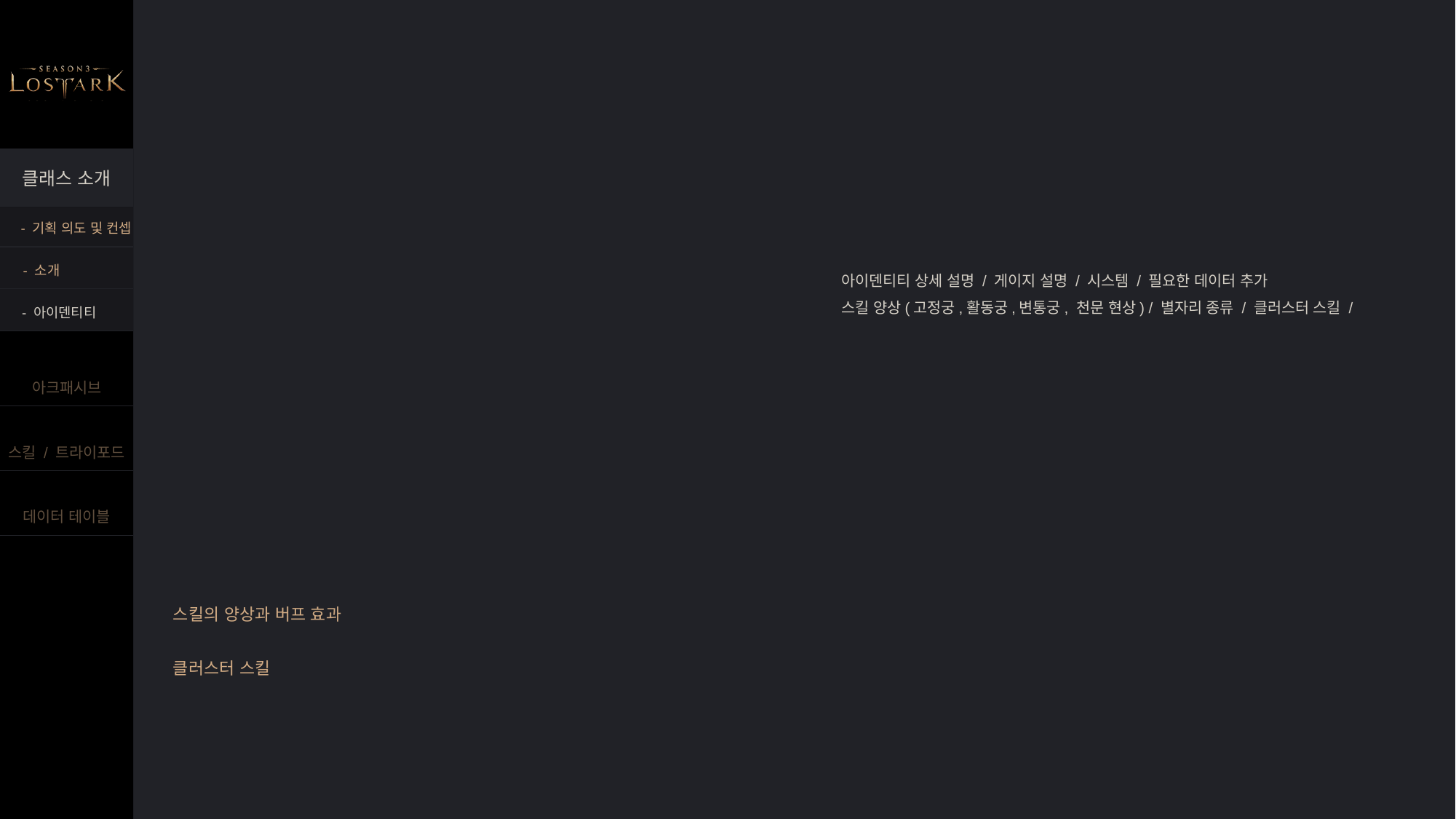

- 기획 의도 및 컨셉
- 소개
아이덴티티 상세 설명 / 게이지 설명 / 시스템 / 필요한 데이터 추가
스킬 양상(고정궁,활동궁,변통궁, 천문 현상) / 별자리 종류 / 클러스터 스킬 /
- 아이덴티티
스킬의 양상과 버프 효과
클러스터 스킬
#